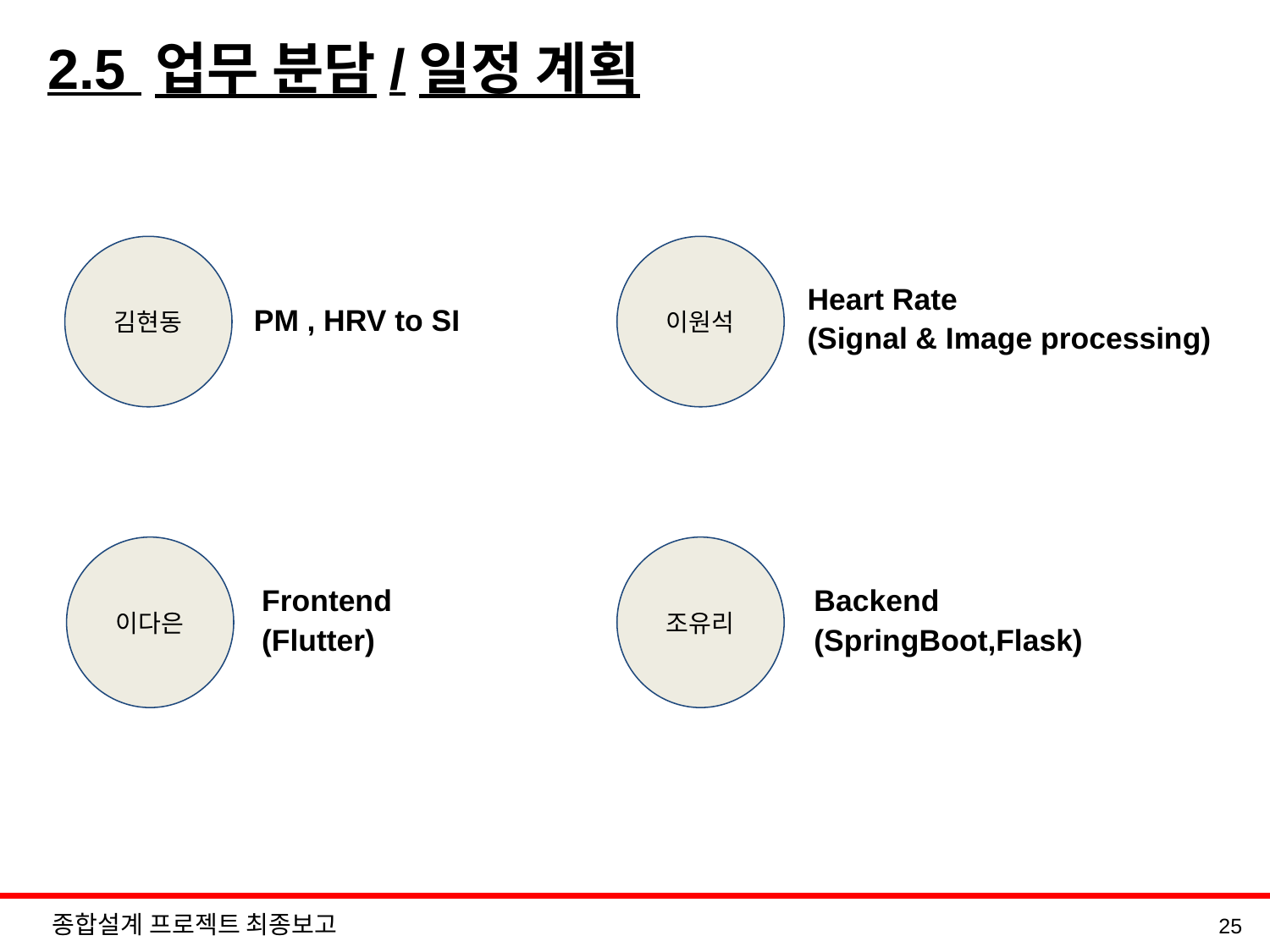

# 2.5 업무 분담/일정 계획
김현동
PM , HRV to SI
이원석
Heart Rate
(Signal & Image processing)
이다은
Frontend
(Flutter)
조유리
Backend
(SpringBoot,Flask)